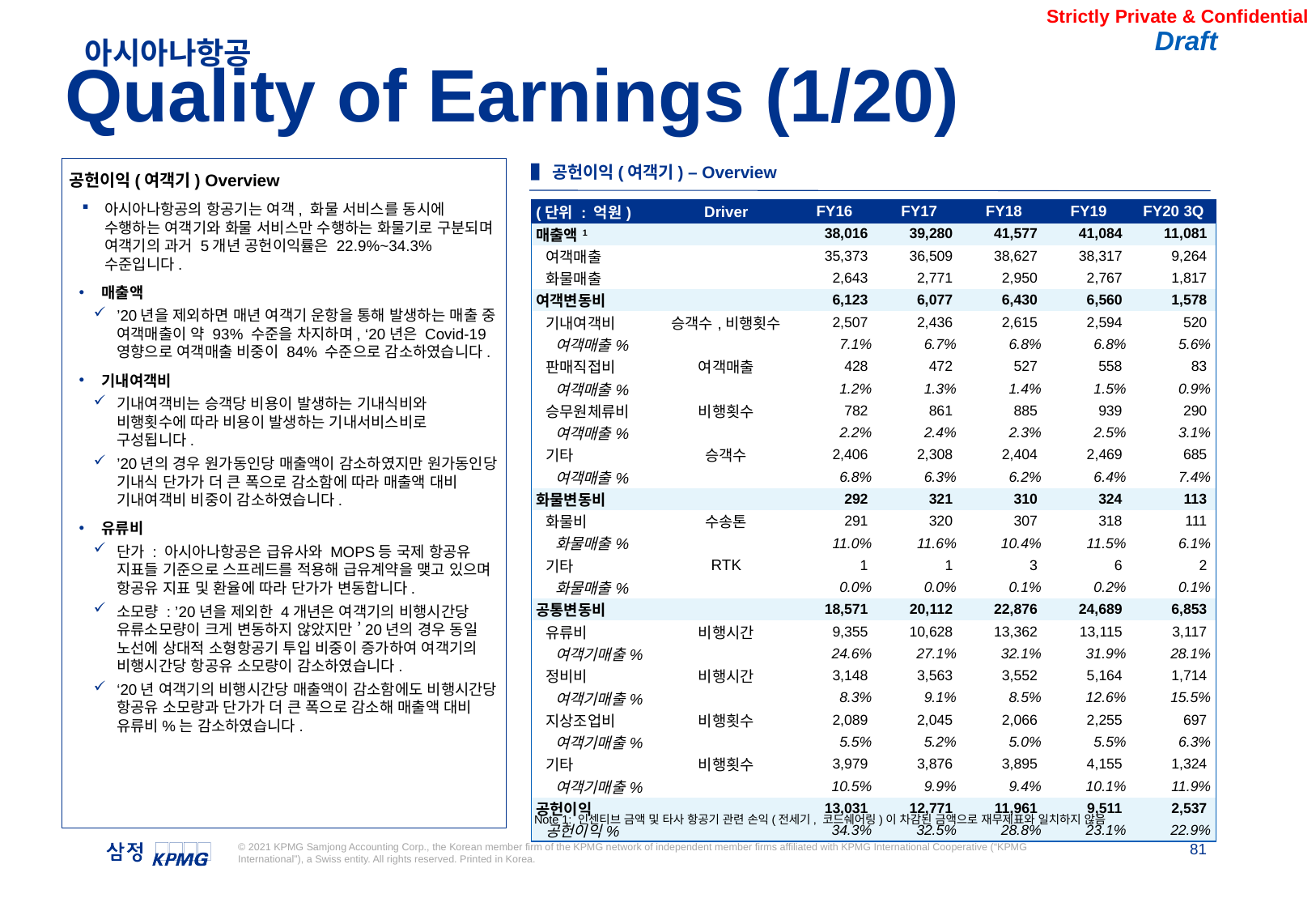

아시아나항공
Quality of Earnings (1/20)
▌공헌이익(여객기) – Overview

공헌이익(여객기) Overview
아시아나항공의 항공기는 여객, 화물 서비스를 동시에 수행하는 여객기와 화물 서비스만 수행하는 화물기로 구분되며 여객기의 과거 5개년 공헌이익률은 22.9%~34.3% 수준입니다.
매출액
’20년을 제외하면 매년 여객기 운항을 통해 발생하는 매출 중 여객매출이 약 93% 수준을 차지하며, ‘20년은 Covid-19 영향으로 여객매출 비중이 84% 수준으로 감소하였습니다.
기내여객비
기내여객비는 승객당 비용이 발생하는 기내식비와 비행횟수에 따라 비용이 발생하는 기내서비스비로 구성됩니다.
’20년의 경우 원가동인당 매출액이 감소하였지만 원가동인당 기내식 단가가 더 큰 폭으로 감소함에 따라 매출액 대비 기내여객비 비중이 감소하였습니다.
유류비
단가 : 아시아나항공은 급유사와 MOPS등 국제 항공유 지표들 기준으로 스프레드를 적용해 급유계약을 맺고 있으며 항공유 지표 및 환율에 따라 단가가 변동합니다.
소모량 : ’20년을 제외한 4개년은 여객기의 비행시간당 유류소모량이 크게 변동하지 않았지만 ’20년의 경우 동일 노선에 상대적 소형항공기 투입 비중이 증가하여 여객기의 비행시간당 항공유 소모량이 감소하였습니다.
‘20년 여객기의 비행시간당 매출액이 감소함에도 비행시간당 항공유 소모량과 단가가 더 큰 폭으로 감소해 매출액 대비 유류비%는 감소하였습니다.

| (단위 : 억원) | Driver | FY16 | FY17 | FY18 | FY19 | FY20 3Q |
| --- | --- | --- | --- | --- | --- | --- |
| 매출액1 |  | 38,016 | 39,280 | 41,577 | 41,084 | 11,081 |
| 여객매출 |  | 35,373 | 36,509 | 38,627 | 38,317 | 9,264 |
| 화물매출 |  | 2,643 | 2,771 | 2,950 | 2,767 | 1,817 |
| 여객변동비 |  | 6,123 | 6,077 | 6,430 | 6,560 | 1,578 |
| 기내여객비 | 승객수,비행횟수 | 2,507 | 2,436 | 2,615 | 2,594 | 520 |
| 여객매출% |  | 7.1% | 6.7% | 6.8% | 6.8% | 5.6% |
| 판매직접비 | 여객매출 | 428 | 472 | 527 | 558 | 83 |
| 여객매출% |  | 1.2% | 1.3% | 1.4% | 1.5% | 0.9% |
| 승무원체류비 | 비행횟수 | 782 | 861 | 885 | 939 | 290 |
| 여객매출% |  | 2.2% | 2.4% | 2.3% | 2.5% | 3.1% |
| 기타 | 승객수 | 2,406 | 2,308 | 2,404 | 2,469 | 685 |
| 여객매출% |  | 6.8% | 6.3% | 6.2% | 6.4% | 7.4% |
| 화물변동비 |  | 292 | 321 | 310 | 324 | 113 |
| 화물비 | 수송톤 | 291 | 320 | 307 | 318 | 111 |
| 화물매출% |  | 11.0% | 11.6% | 10.4% | 11.5% | 6.1% |
| 기타 | RTK | 1 | 1 | 3 | 6 | 2 |
| 화물매출% |  | 0.0% | 0.0% | 0.1% | 0.2% | 0.1% |
| 공통변동비 |  | 18,571 | 20,112 | 22,876 | 24,689 | 6,853 |
| 유류비 | 비행시간 | 9,355 | 10,628 | 13,362 | 13,115 | 3,117 |
| 여객기매출% |  | 24.6% | 27.1% | 32.1% | 31.9% | 28.1% |
| 정비비 | 비행시간 | 3,148 | 3,563 | 3,552 | 5,164 | 1,714 |
| 여객기매출% |  | 8.3% | 9.1% | 8.5% | 12.6% | 15.5% |
| 지상조업비 | 비행횟수 | 2,089 | 2,045 | 2,066 | 2,255 | 697 |
| 여객기매출% |  | 5.5% | 5.2% | 5.0% | 5.5% | 6.3% |
| 기타 | 비행횟수 | 3,979 | 3,876 | 3,895 | 4,155 | 1,324 |
| 여객기매출% |  | 10.5% | 9.9% | 9.4% | 10.1% | 11.9% |
| 공헌이익 |  | 13,031 | 12,771 | 11,961 | 9,511 | 2,537 |
| 공헌이익% |  | 34.3% | 32.5% | 28.8% | 23.1% | 22.9% |
Note 1: 인센티브 금액 및 타사 항공기 관련 손익(전세기, 코드쉐어링)이 차감된 금액으로 재무제표와 일치하지 않음